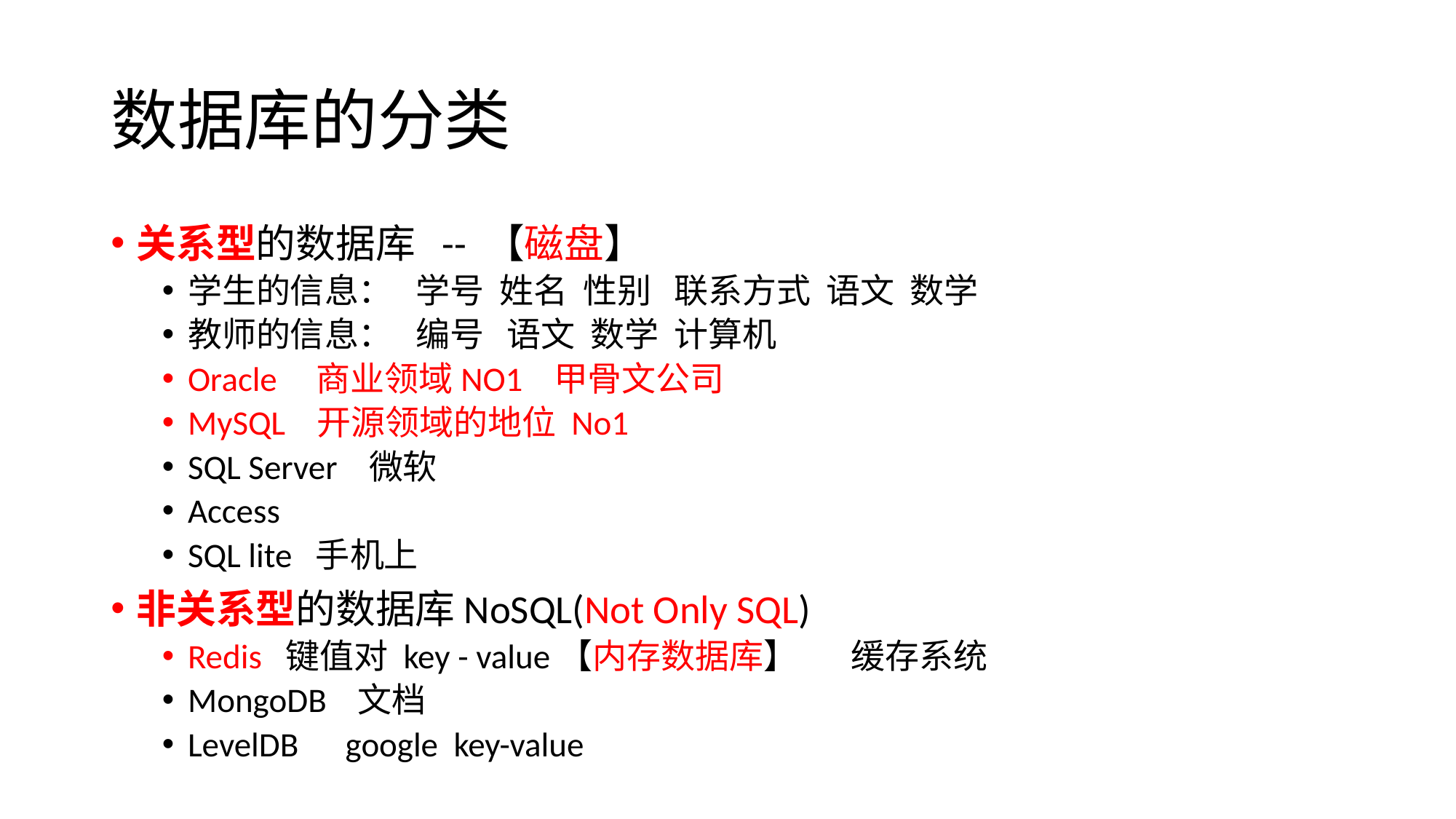

# 数据库的分类
关系型的数据库  -- 【磁盘】
学生的信息：   学号  姓名  性别   联系方式  语文  数学
教师的信息：   编号   语文  数学  计算机
Oracle    商业领域NO1   甲骨文公司
MySQL   开源领域的地位 No1
SQL Server   微软
Access
SQL lite  手机上
非关系型的数据库NoSQL(Not Only SQL)
Redis  键值对 key - value【内存数据库】       缓存系统
MongoDB   文档
LevelDB      google  key-value